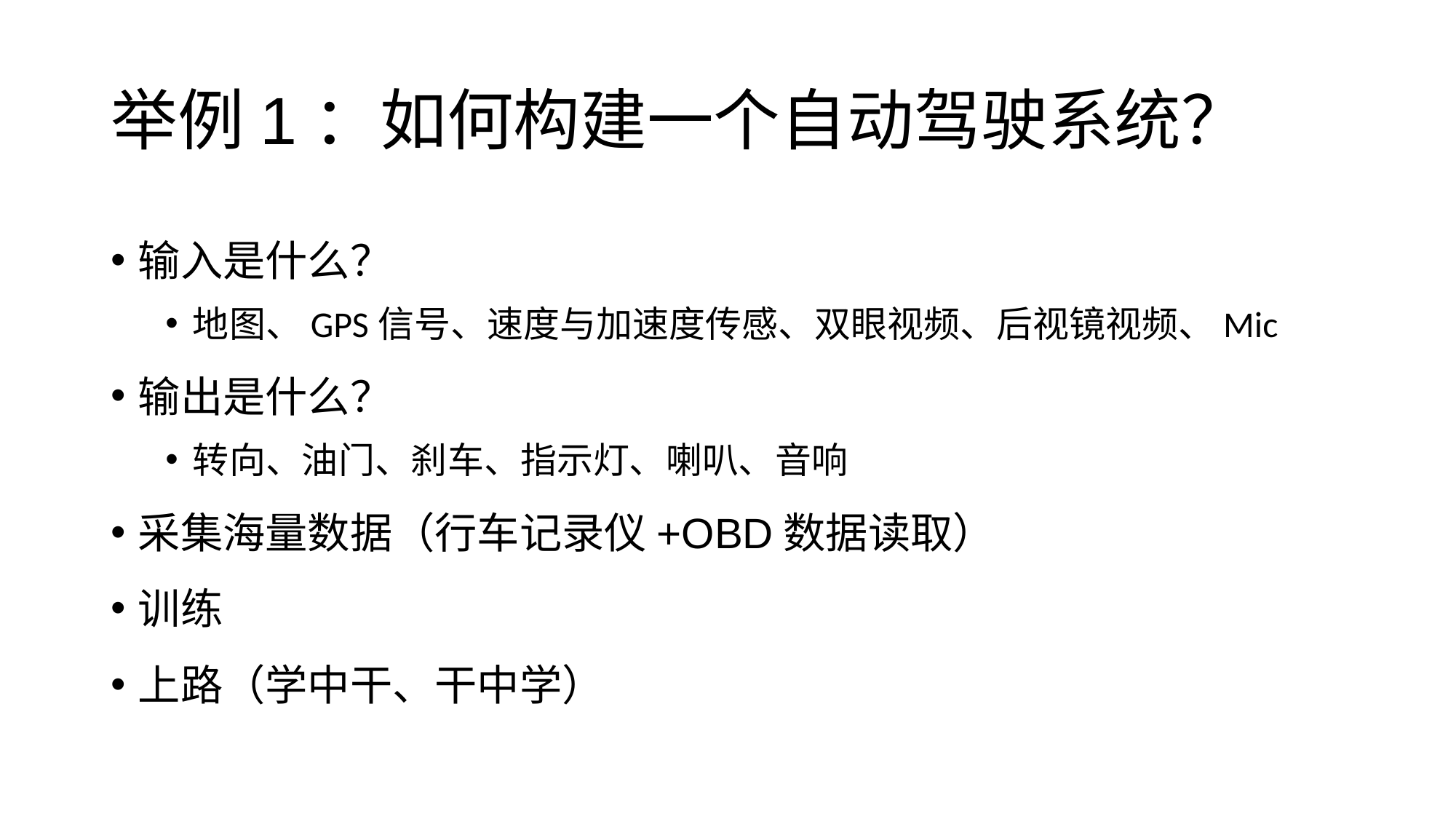

# 举例1：如何构建一个自动驾驶系统？
输入是什么？
地图、GPS信号、速度与加速度传感、双眼视频、后视镜视频、Mic
输出是什么？
转向、油门、刹车、指示灯、喇叭、音响
采集海量数据（行车记录仪+OBD数据读取）
训练
上路（学中干、干中学）